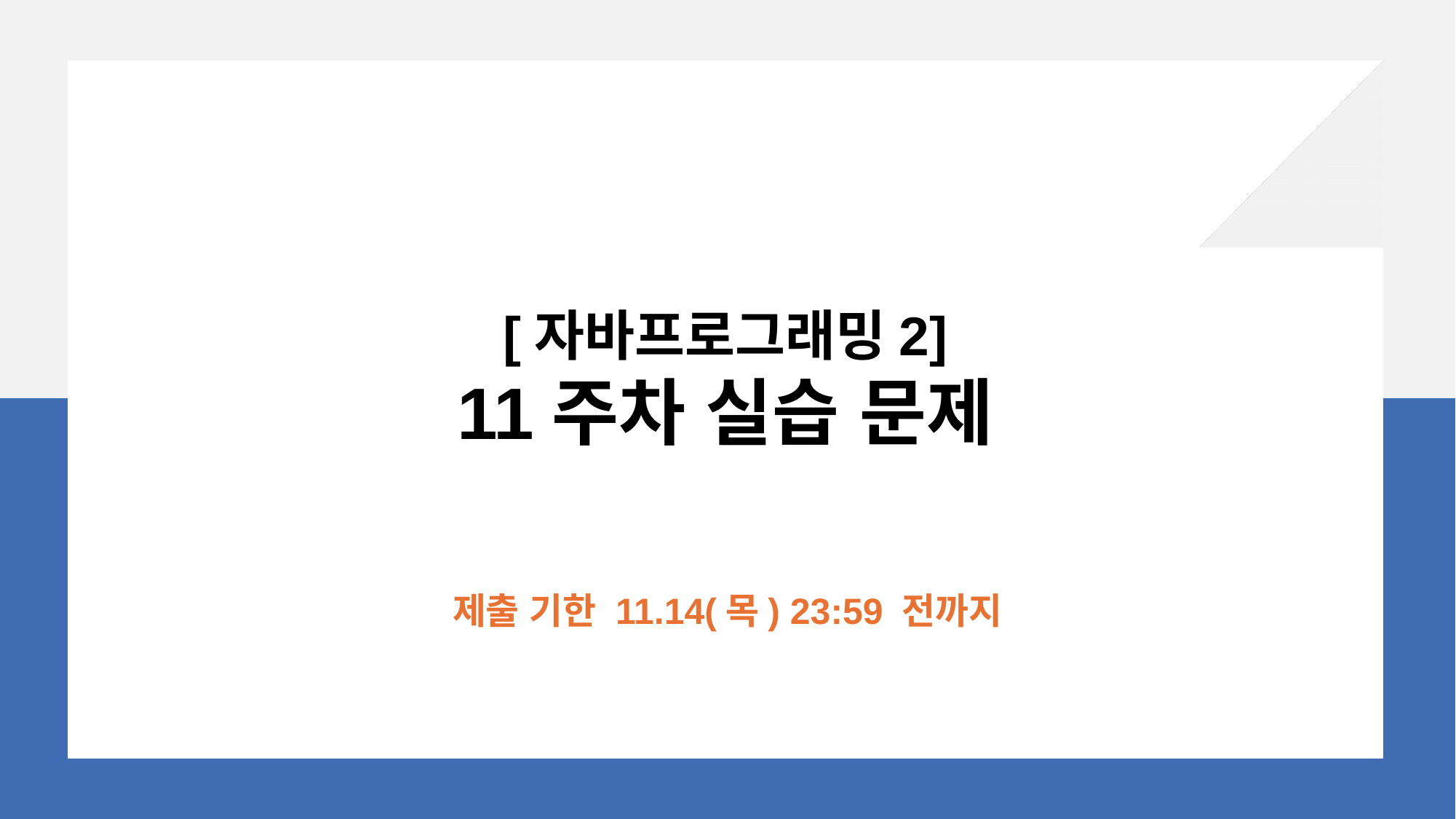

[자바프로그래밍2]
11주차 실습 문제

제출 기한 11.14(목) 23:59 전까지